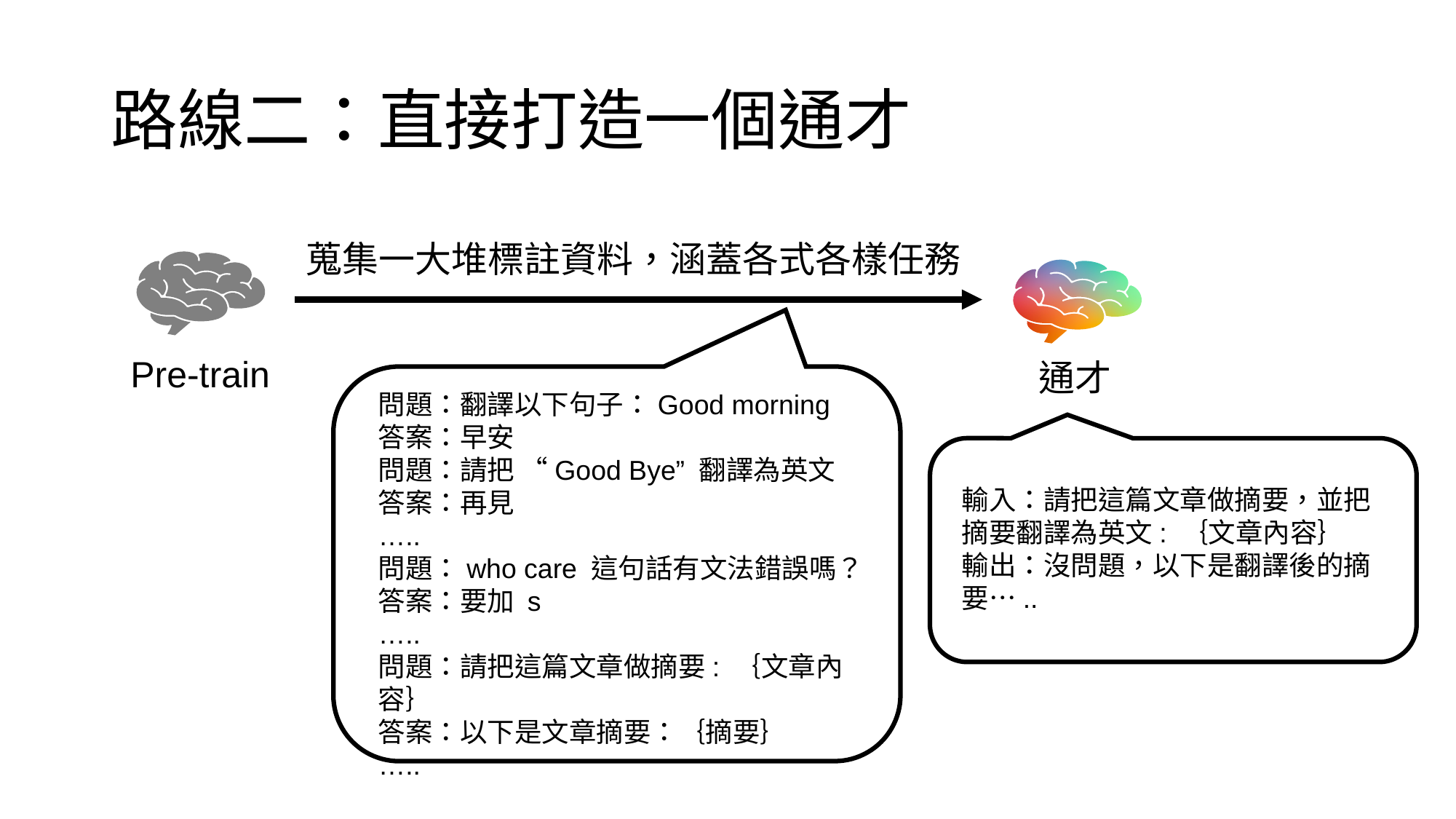

# 路線二：直接打造一個通才
蒐集一大堆標註資料，涵蓋各式各樣任務

Pre-train
通才

問題：翻譯以下句子：Good morning
答案：早安
問題：請把 “Good Bye” 翻譯為英文
答案：再見
…..
問題：who care 這句話有文法錯誤嗎？
答案：要加 s
…..
問題：請把這篇文章做摘要: ｛文章內容｝
答案：以下是文章摘要：｛摘要｝
…..

輸入：請把這篇文章做摘要，並把摘要翻譯為英文: ｛文章內容｝
輸出：沒問題，以下是翻譯後的摘要…..